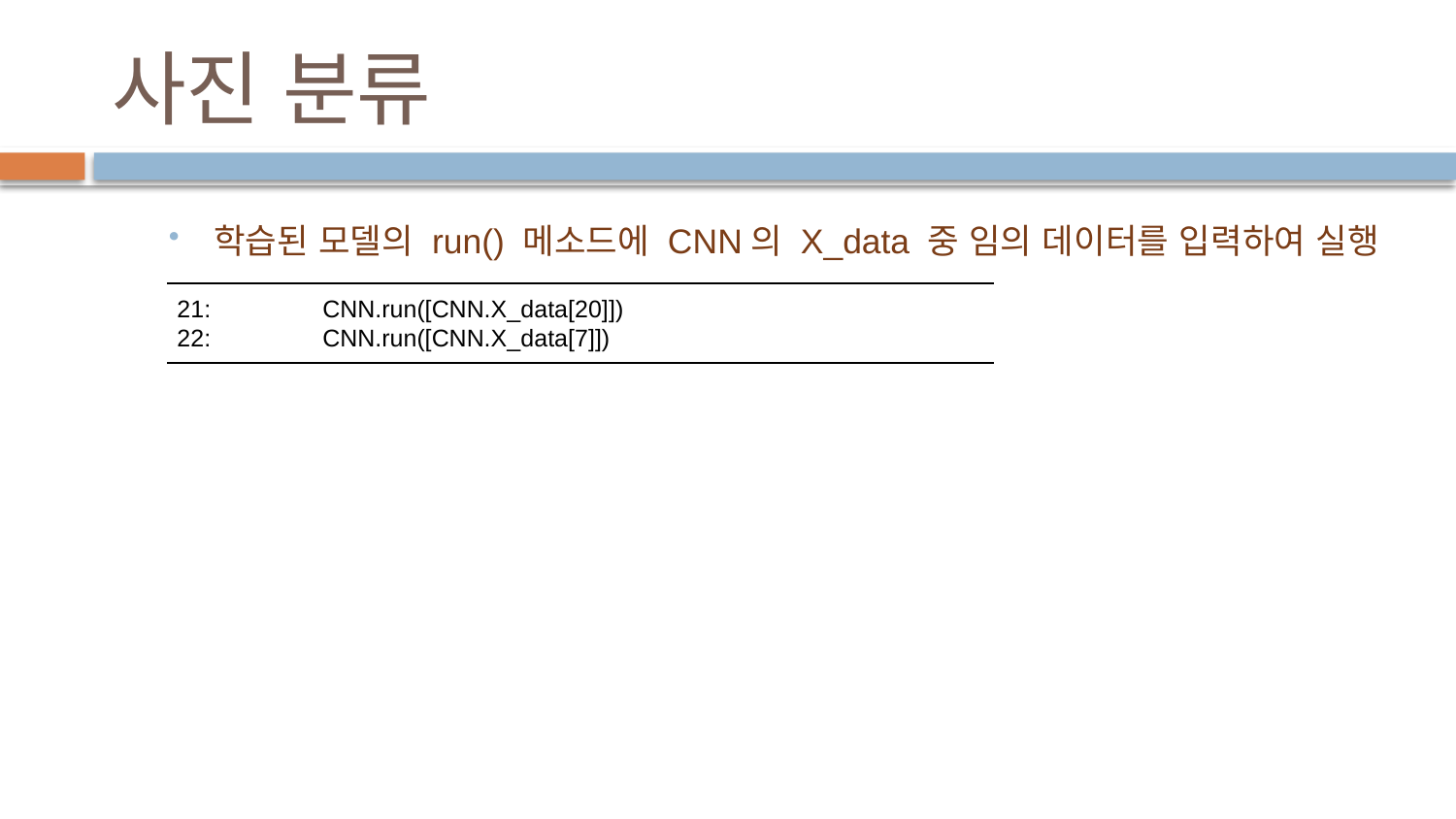

# 사진 분류
학습된 모델의 run() 메소드에 CNN의 X_data 중 임의 데이터를 입력하여 실행

| 21: CNN.run([CNN.X\_data[20]]) 22: CNN.run([CNN.X\_data[7]]) |
| --- |